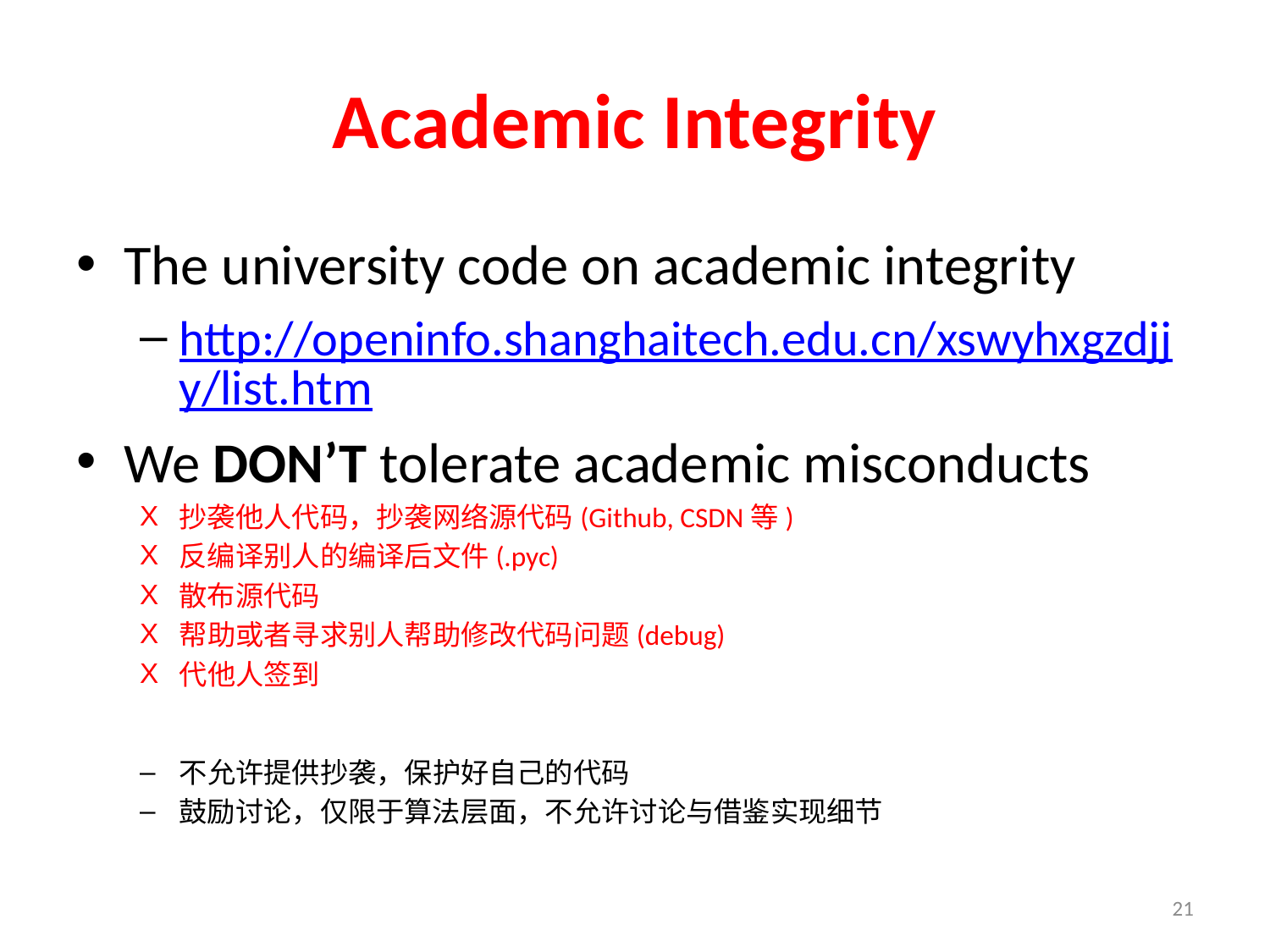

# Academic Integrity
The university code on academic integrity
http://openinfo.shanghaitech.edu.cn/xswyhxgzdjjy/list.htm
We DON’T tolerate academic misconducts
抄袭他人代码，抄袭网络源代码(Github, CSDN等)
反编译别人的编译后文件(.pyc)
散布源代码
帮助或者寻求别人帮助修改代码问题(debug)
代他人签到

不允许提供抄袭，保护好自己的代码
鼓励讨论，仅限于算法层面，不允许讨论与借鉴实现细节

21